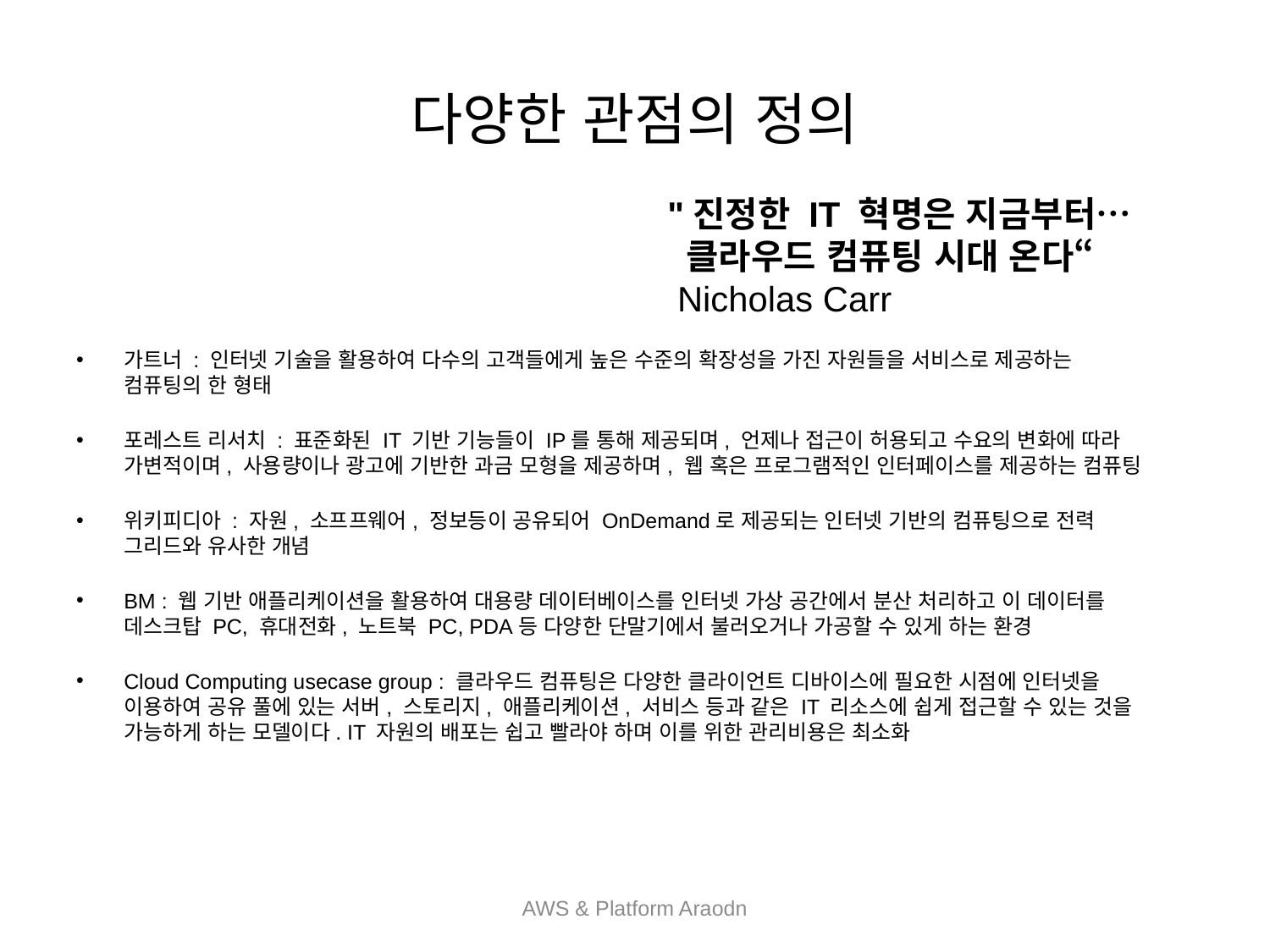

# 다양한 관점의 정의
"진정한 IT 혁명은 지금부터…
 클라우드 컴퓨팅 시대 온다“
 Nicholas Carr

가트너 : 인터넷 기술을 활용하여 다수의 고객들에게 높은 수준의 확장성을 가진 자원들을 서비스로 제공하는 컴퓨팅의 한 형태
포레스트 리서치 : 표준화된 IT 기반 기능들이 IP를 통해 제공되며, 언제나 접근이 허용되고 수요의 변화에 따라 가변적이며, 사용량이나 광고에 기반한 과금 모형을 제공하며, 웹 혹은 프로그램적인 인터페이스를 제공하는 컴퓨팅
위키피디아 : 자원, 소프프웨어, 정보등이 공유되어 OnDemand로 제공되는 인터넷 기반의 컴퓨팅으로 전력 그리드와 유사한 개념
BM : 웹 기반 애플리케이션을 활용하여 대용량 데이터베이스를 인터넷 가상 공간에서 분산 처리하고 이 데이터를 데스크탑 PC, 휴대전화, 노트북 PC, PDA등 다양한 단말기에서 불러오거나 가공할 수 있게 하는 환경
Cloud Computing usecase group : 클라우드 컴퓨팅은 다양한 클라이언트 디바이스에 필요한 시점에 인터넷을 이용하여 공유 풀에 있는 서버, 스토리지, 애플리케이션, 서비스 등과 같은 IT 리소스에 쉽게 접근할 수 있는 것을 가능하게 하는 모델이다. IT 자원의 배포는 쉽고 빨라야 하며 이를 위한 관리비용은 최소화
AWS & Platform Araodn